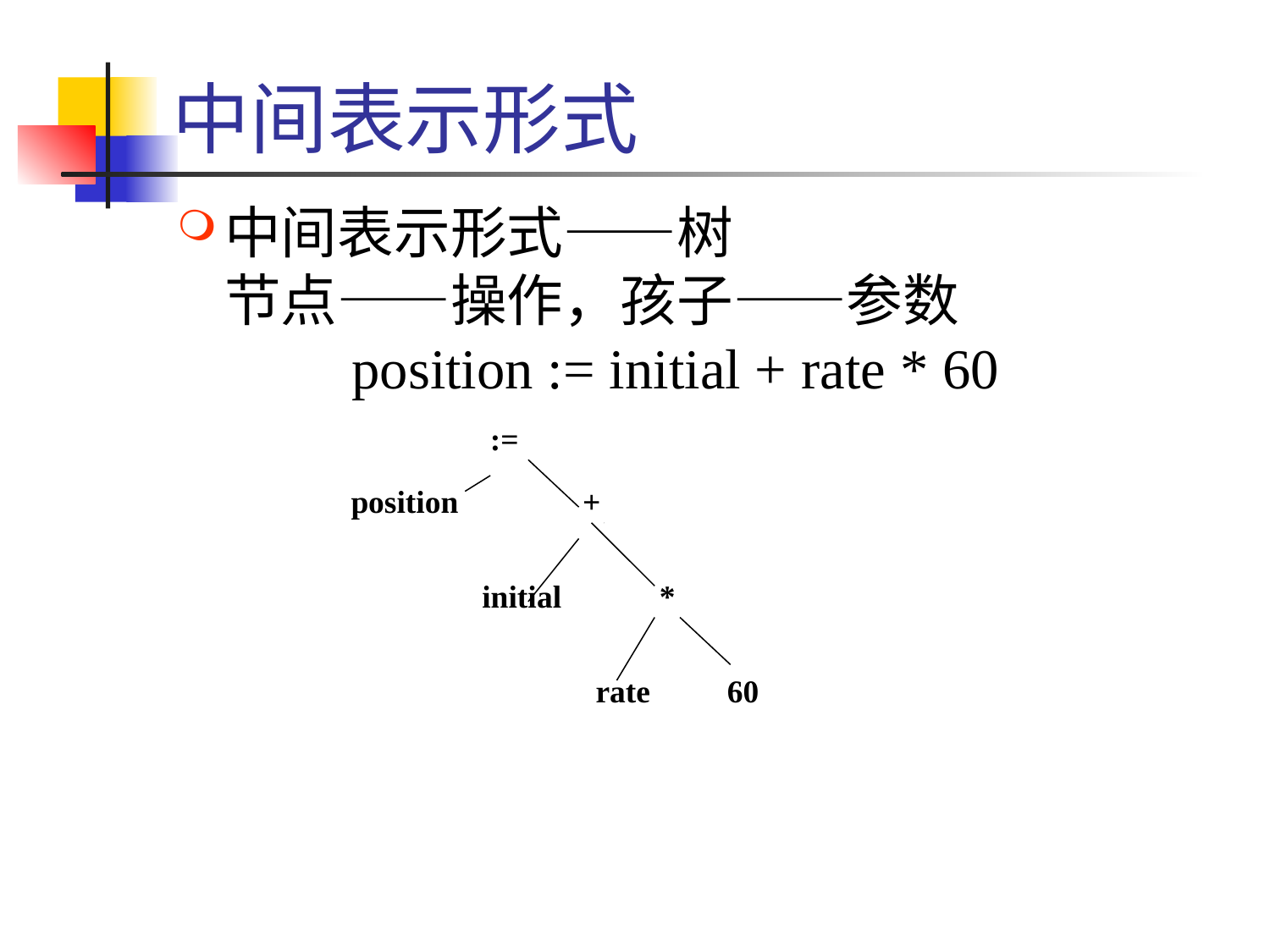

# 中间表示形式
中间表示形式——树
节点——操作，孩子——参数
	position := initial + rate * 60
:=

position

+

initial
*

rate
60